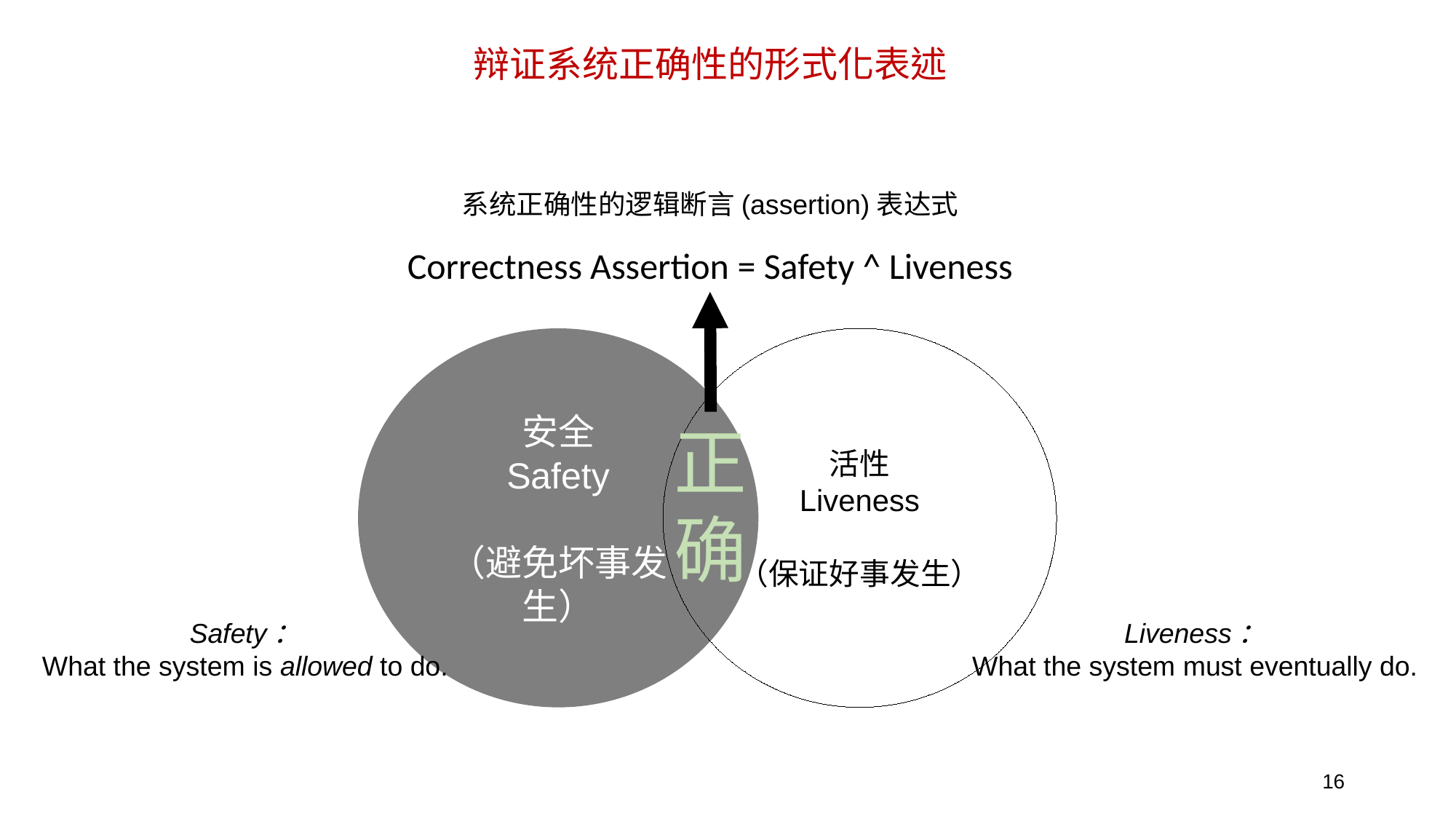

# 辩证系统正确性的形式化表述
系统正确性的逻辑断言(assertion)表达式
Correctness Assertion = Safety ^ Liveness
安全
Safety

（避免坏事发生）
活性
Liveness

（保证好事发生）
正
确
Safety：
What the system is allowed to do.
Liveness：
What the system must eventually do.
16